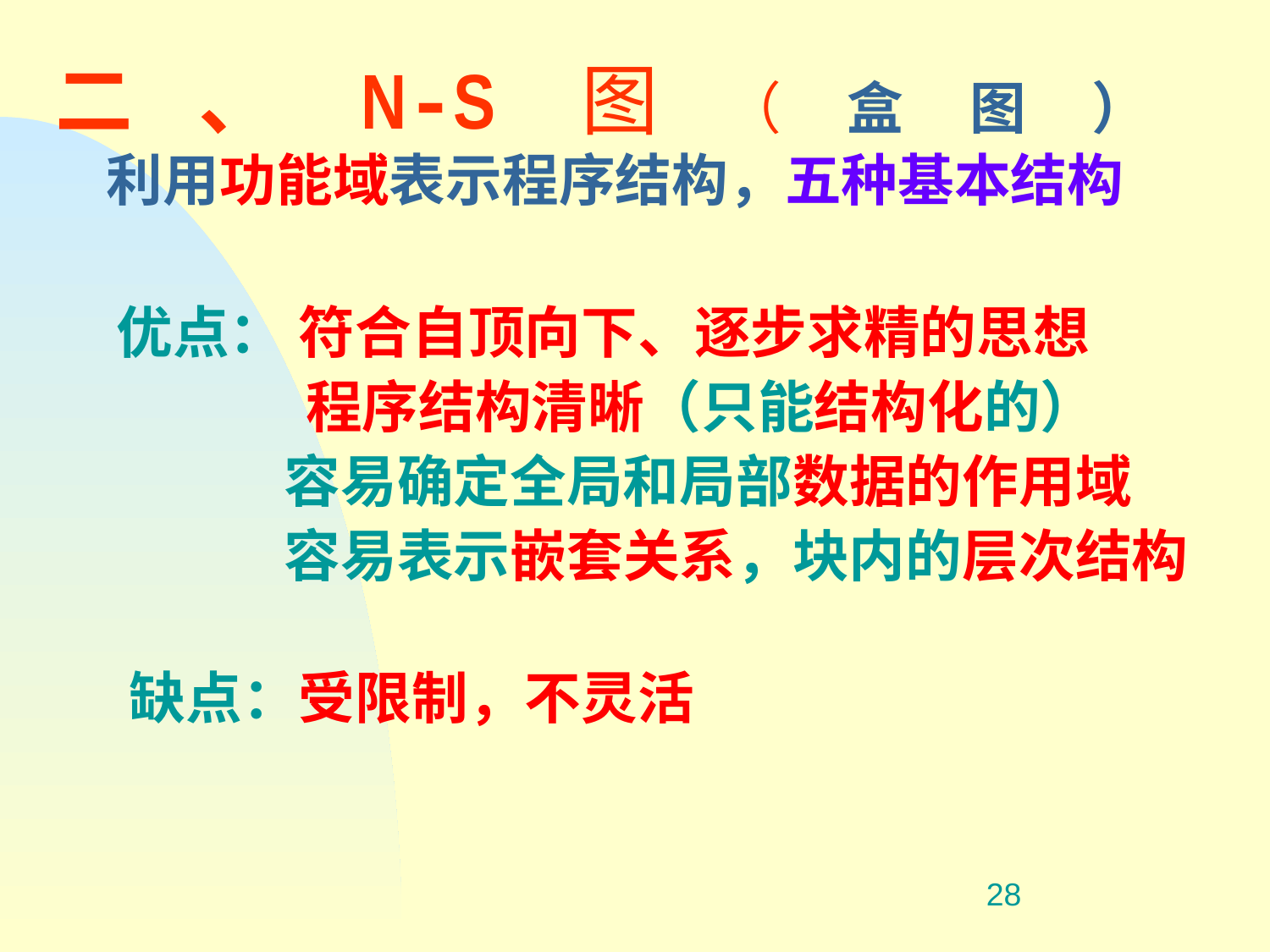

二、N-S图（盒图）
    利用功能域表示程序结构，五种基本结构
       优点： 符合自顶向下、逐步求精的思想
		  程序结构清晰（只能结构化的）
                    容易确定全局和局部数据的作用域
                    容易表示嵌套关系，块内的层次结构

        缺点：受限制，不灵活

28